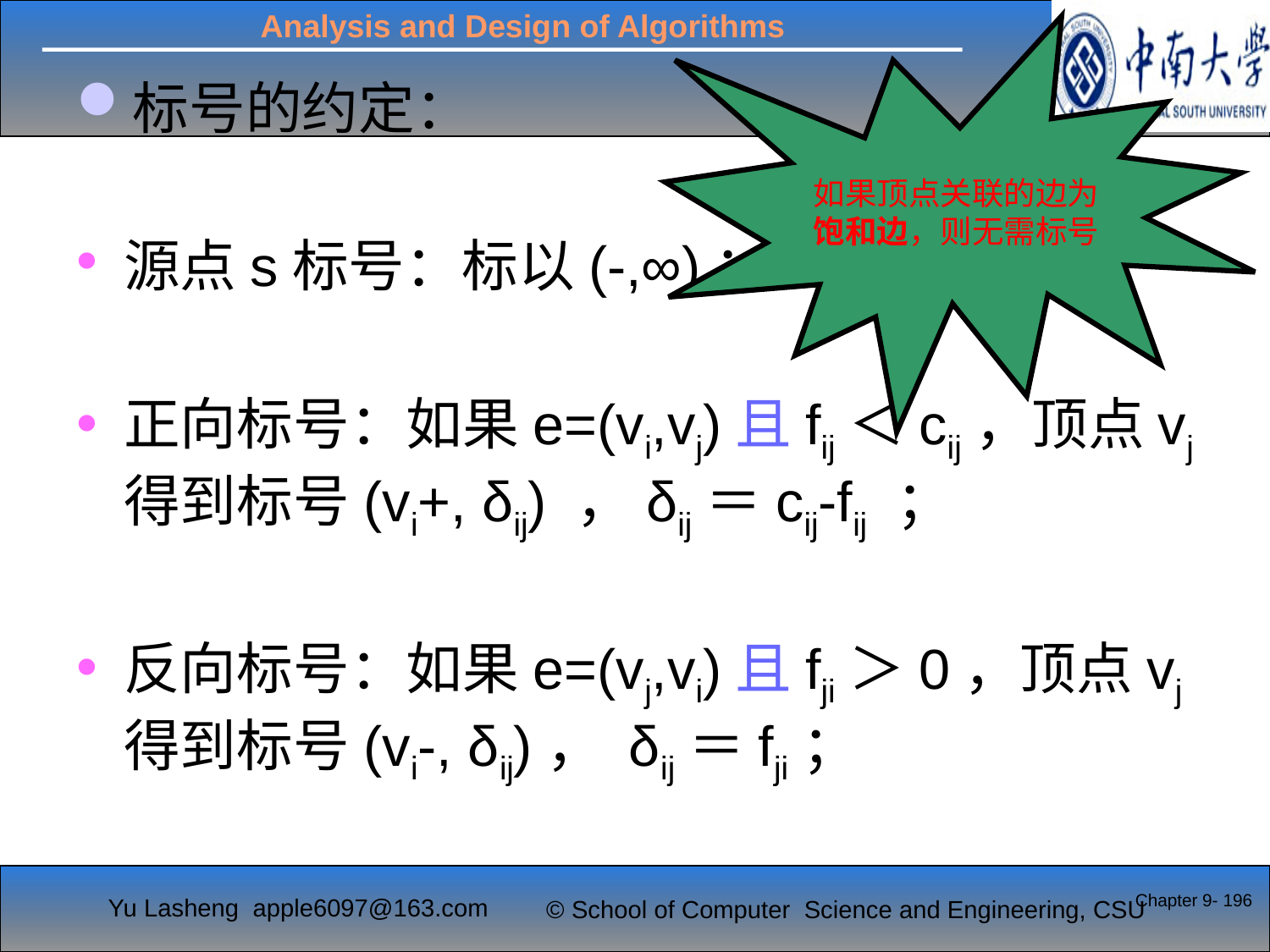

如果顶点关联的边为
饱和边，则无需标号
标号的约定：

源点s标号：标以(-,∞)；

正向标号：如果e=(vi,vj)且fij＜cij，顶点vj得到标号(vi+, δij) ，δij＝cij-fij ；

反向标号：如果e=(vj,vi)且fji＞0，顶点vj得到标号(vi-, δij)， δij＝fji；
#
Chapter 9- 196